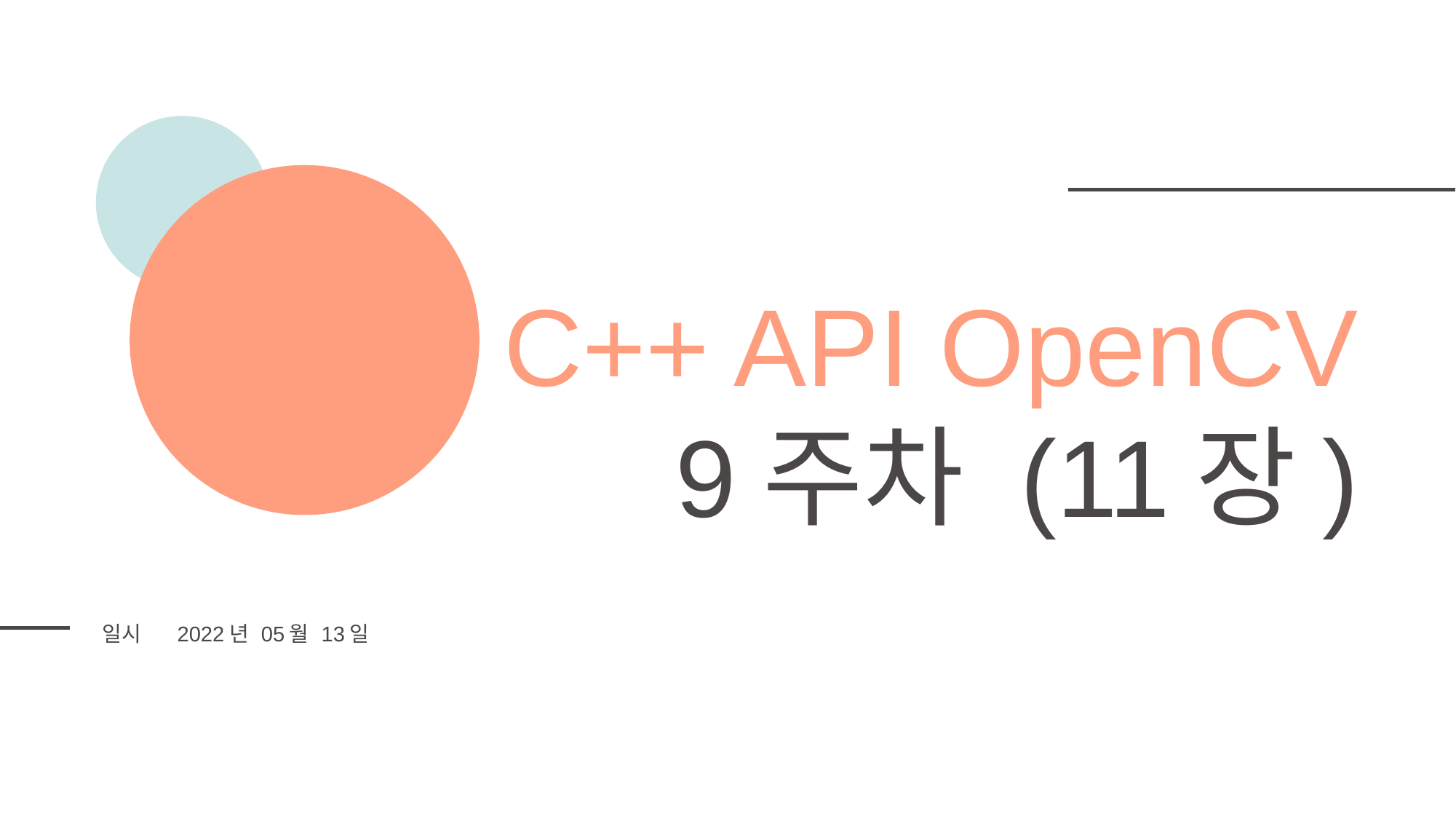

C++ API OpenCV
9주차 (11장)
| 일시 | 2022년 05월 13일 |
| --- | --- |